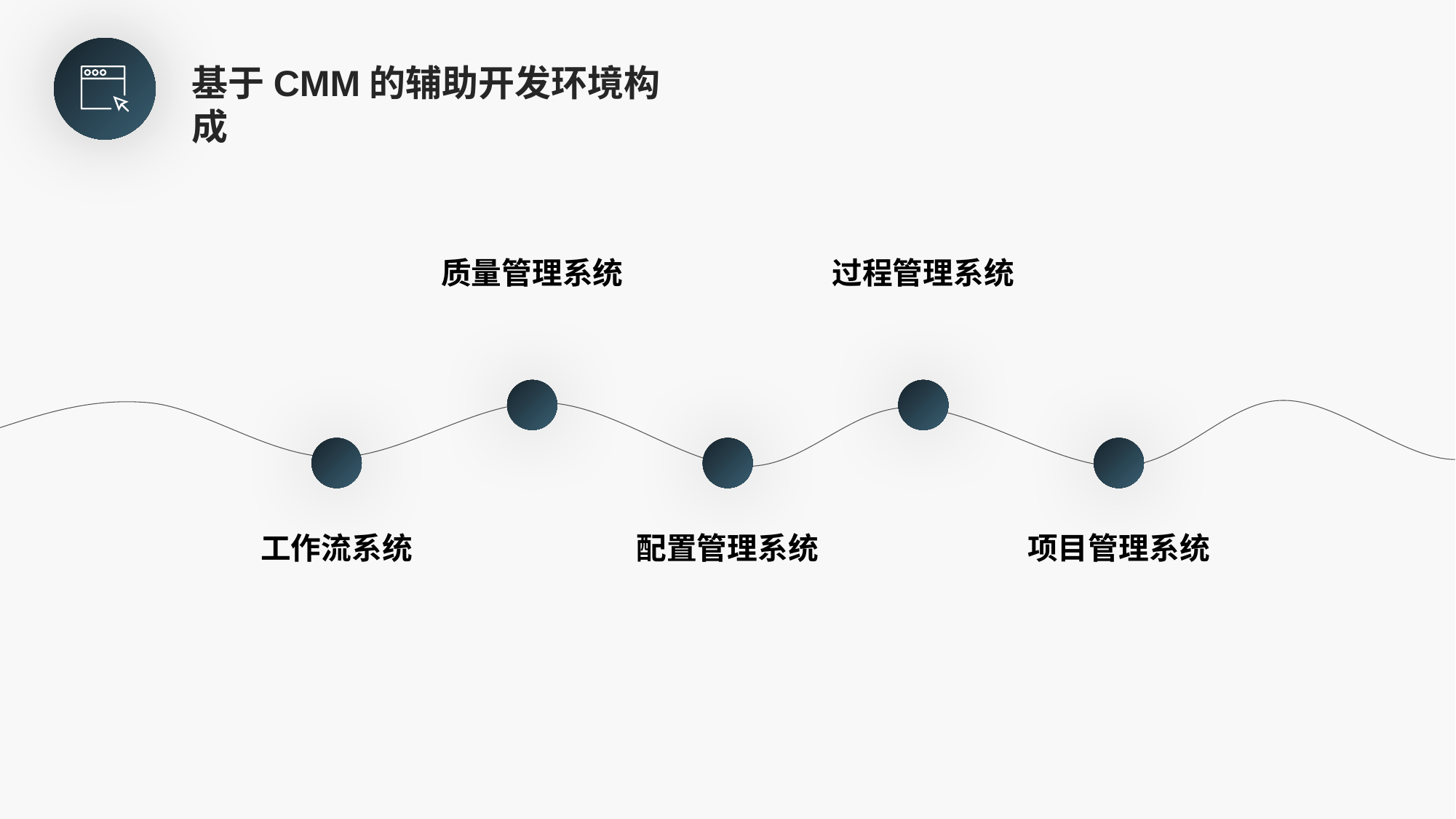

基于CMM的辅助开发环境构成

质量管理系统

过程管理系统

工作流系统

配置管理系统

项目管理系统